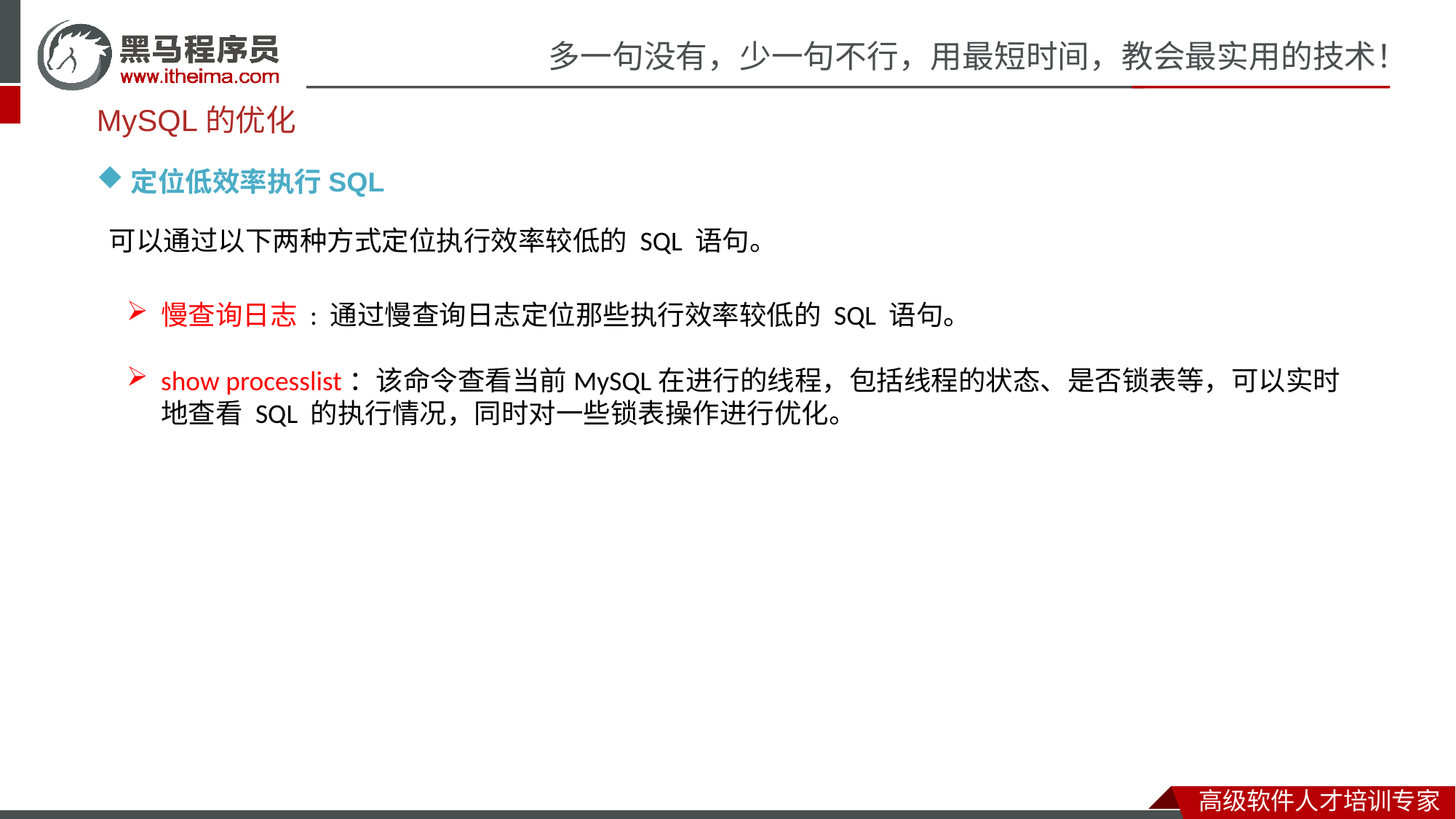

MySQL的优化
定位低效率执行SQL
可以通过以下两种方式定位执行效率较低的 SQL 语句。
慢查询日志 : 通过慢查询日志定位那些执行效率较低的 SQL 语句。

show processlist：该命令查看当前MySQL在进行的线程，包括线程的状态、是否锁表等，可以实时地查看 SQL 的执行情况，同时对一些锁表操作进行优化。